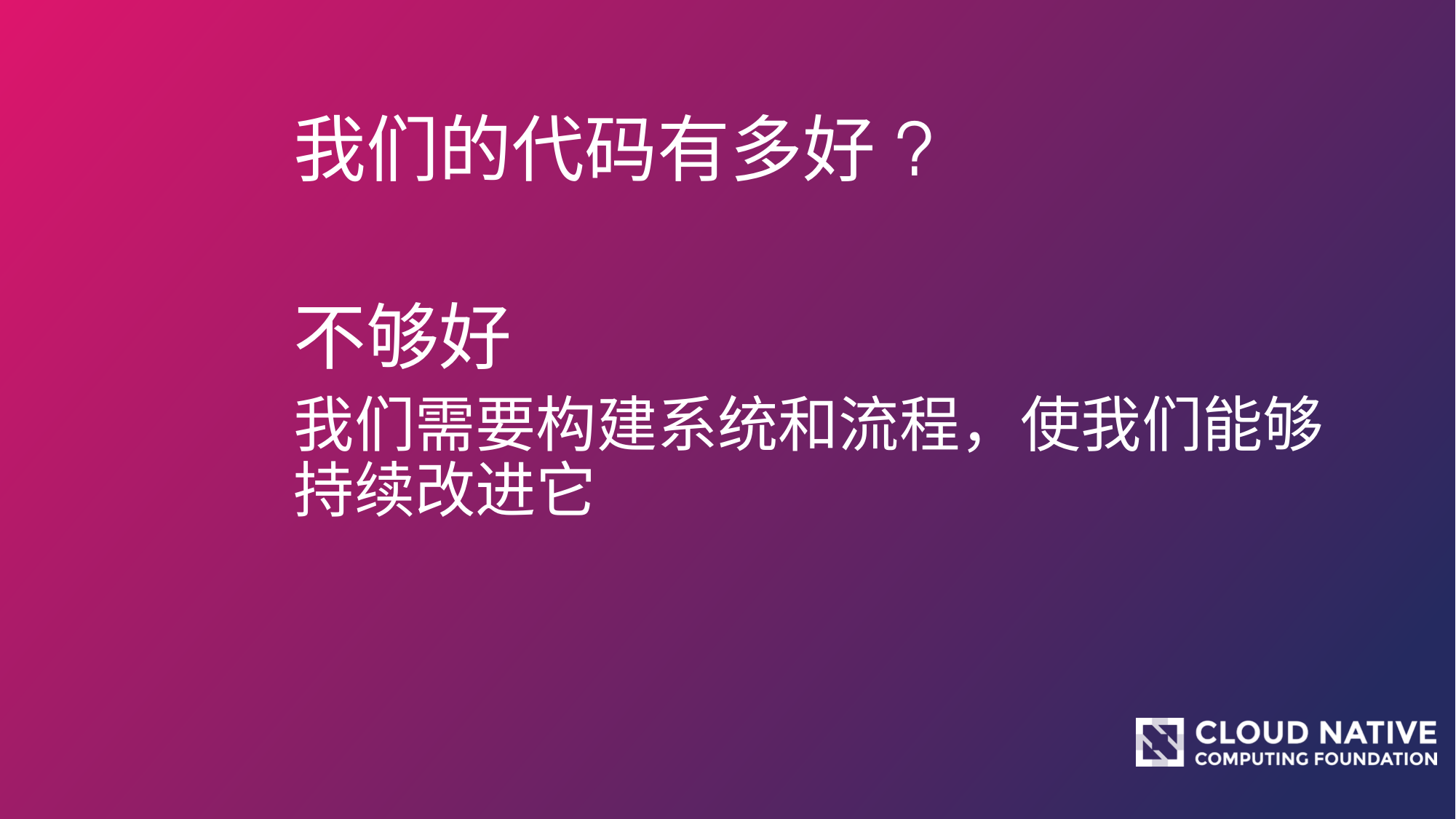

我们的代码有多好?

不够好
我们需要构建系统和流程，使我们能够持续改进它